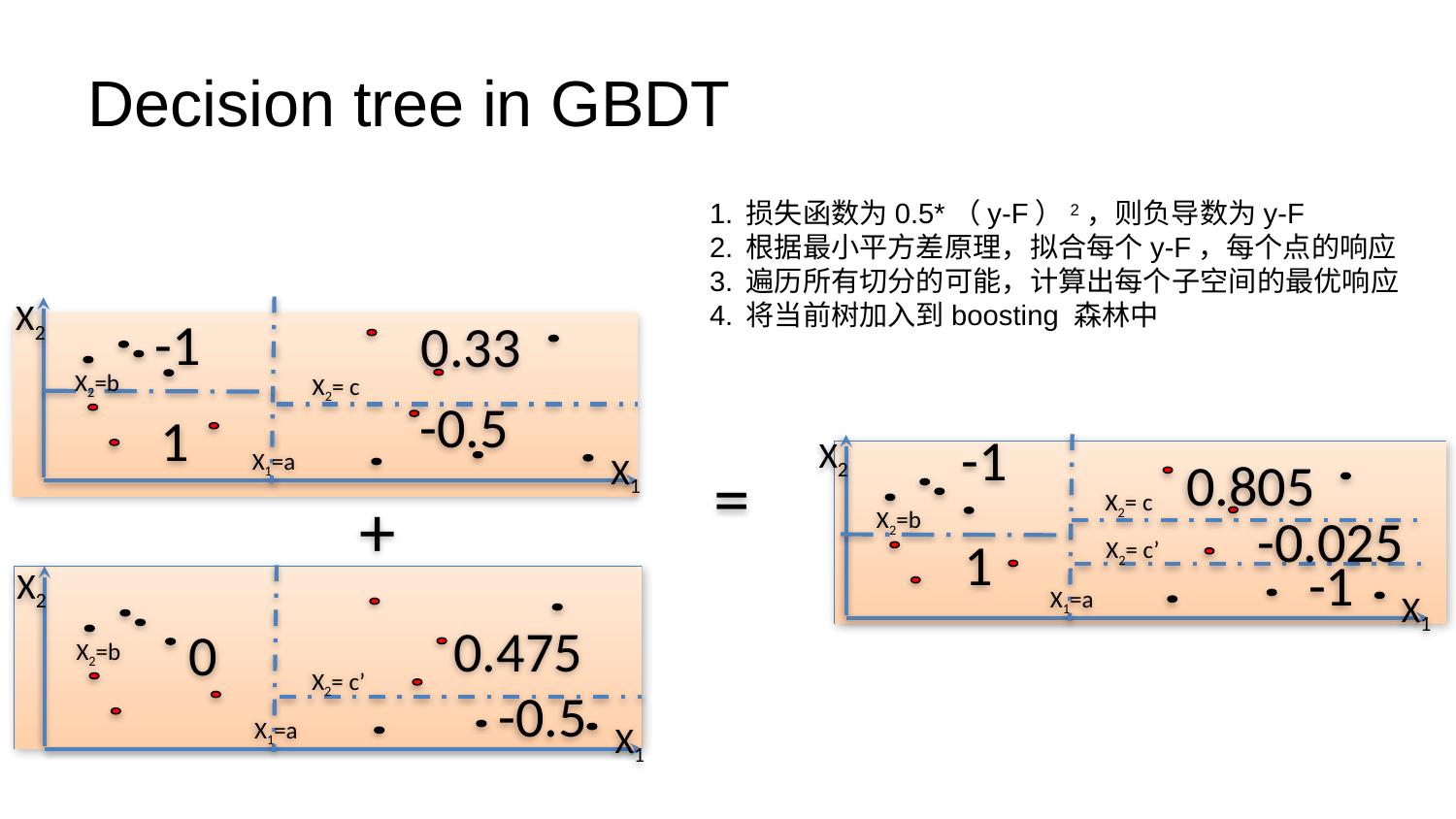

# Decision tree in GBDT
损失函数为0.5*（y-F）2，则负导数为y-F
根据最小平方差原理，拟合每个y-F，每个点的响应
遍历所有切分的可能，计算出每个子空间的最优响应
将当前树加入到boosting 森林中
X1=a

X2=b
X2= c
X1
X2
-1
0.33
-0.5
1
-1
0.805
-0.025
1
X1=a

X2=b
X2= c’
X1
X2
-1
X2= c
=
+
X1=a

X2=b
X2= c’
X1
X2
0.475
0
-0.5